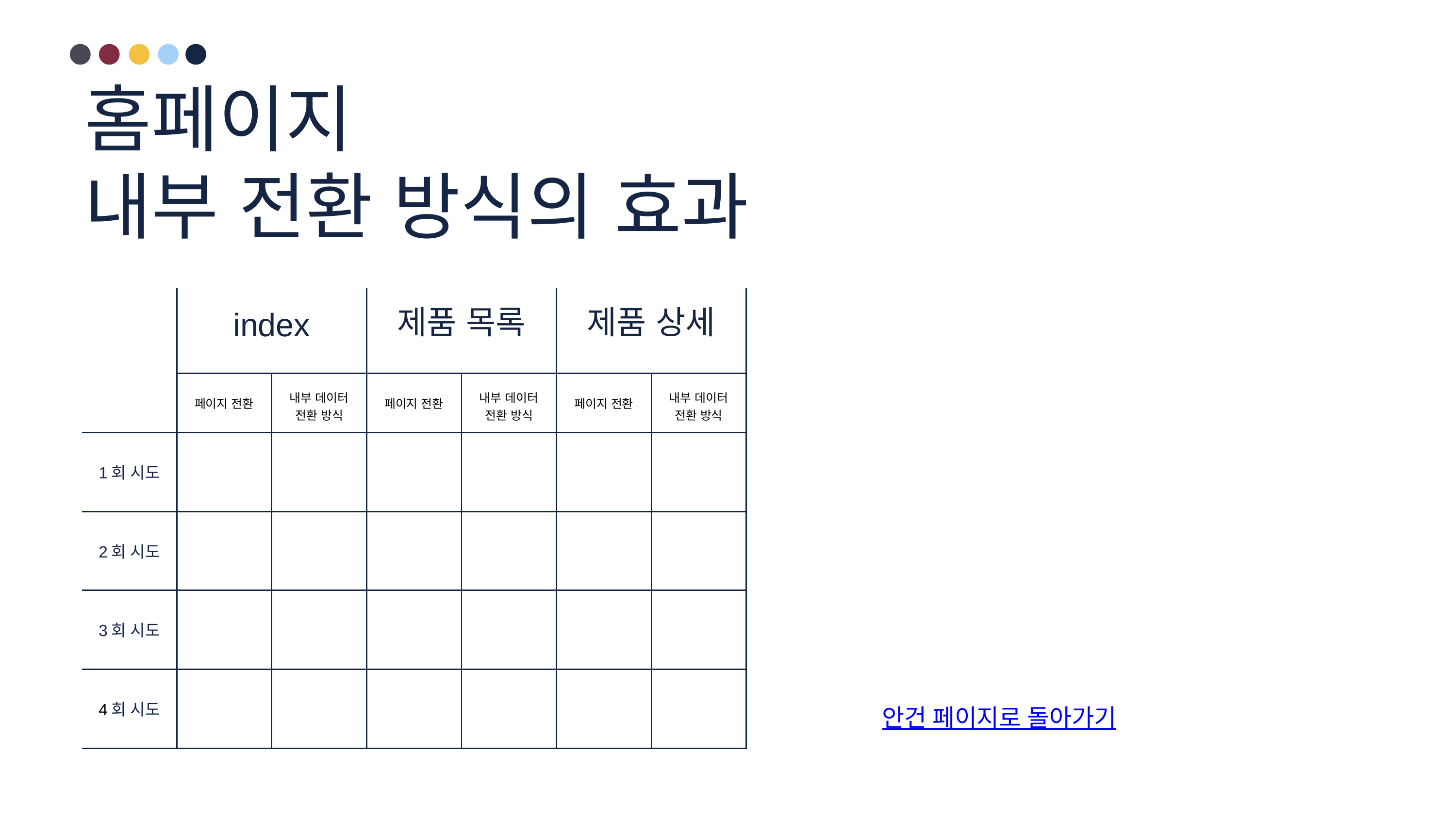

홈페이지
내부 전환 방식의 효과
|  | index |  | 제품 목록 |  | 제품 상세 |  |
| --- | --- | --- | --- | --- | --- | --- |
|  | 페이지 전환 | 내부 데이터 전환 방식 | 페이지 전환 | 내부 데이터 전환 방식 | 페이지 전환 | 내부 데이터 전환 방식 |
| 1회 시도 |  |  |  |  |  |  |
| 2회 시도 |  |  |  |  |  |  |
| 3회 시도 |  |  |  |  |  |  |
| 4회 시도 |  |  |  |  |  |  |
안건 페이지로 돌아가기